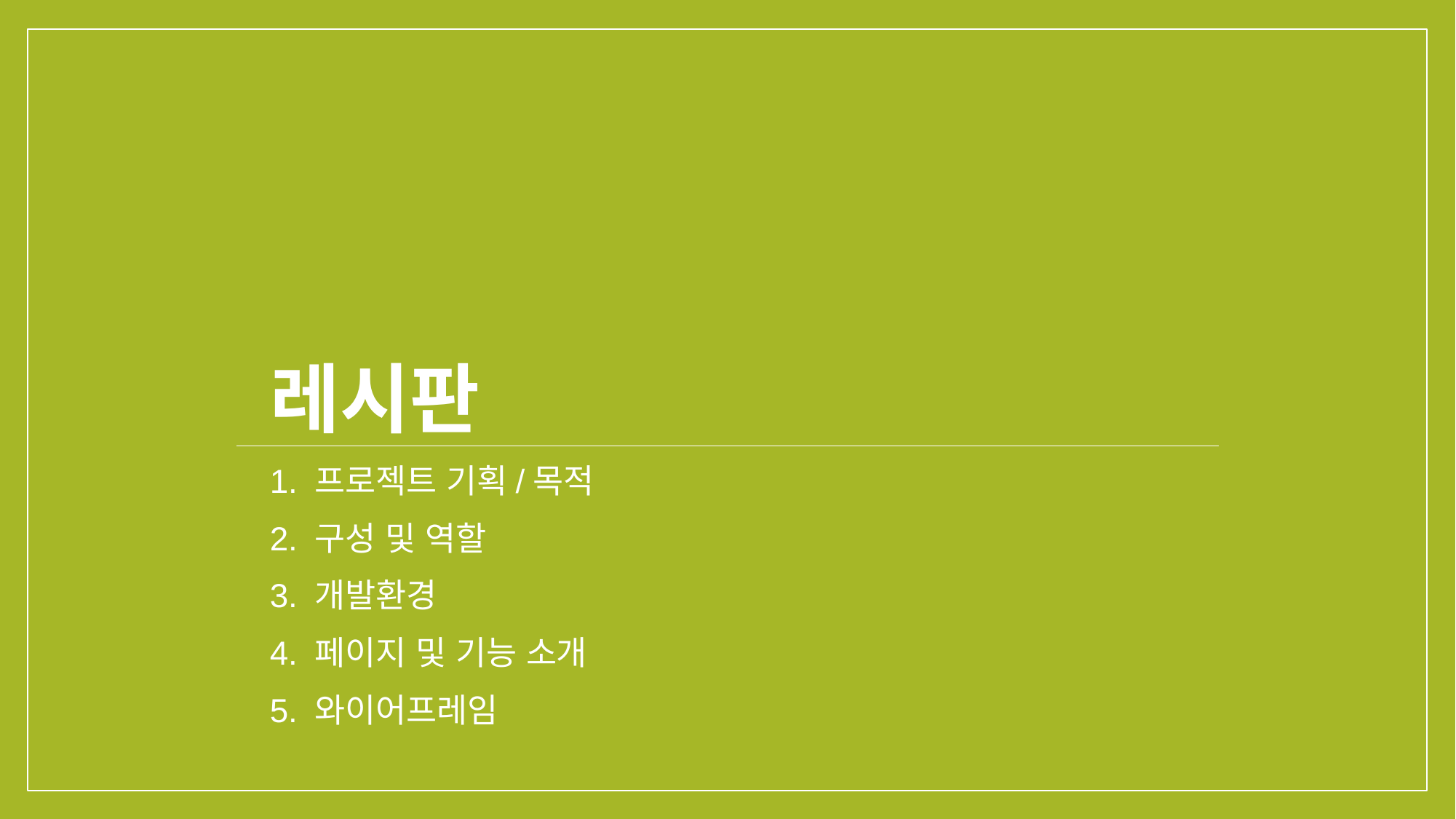

레시판
1. 프로젝트 기획/목적
2. 구성 및 역할
3. 개발환경
4. 페이지 및 기능 소개
5. 와이어프레임